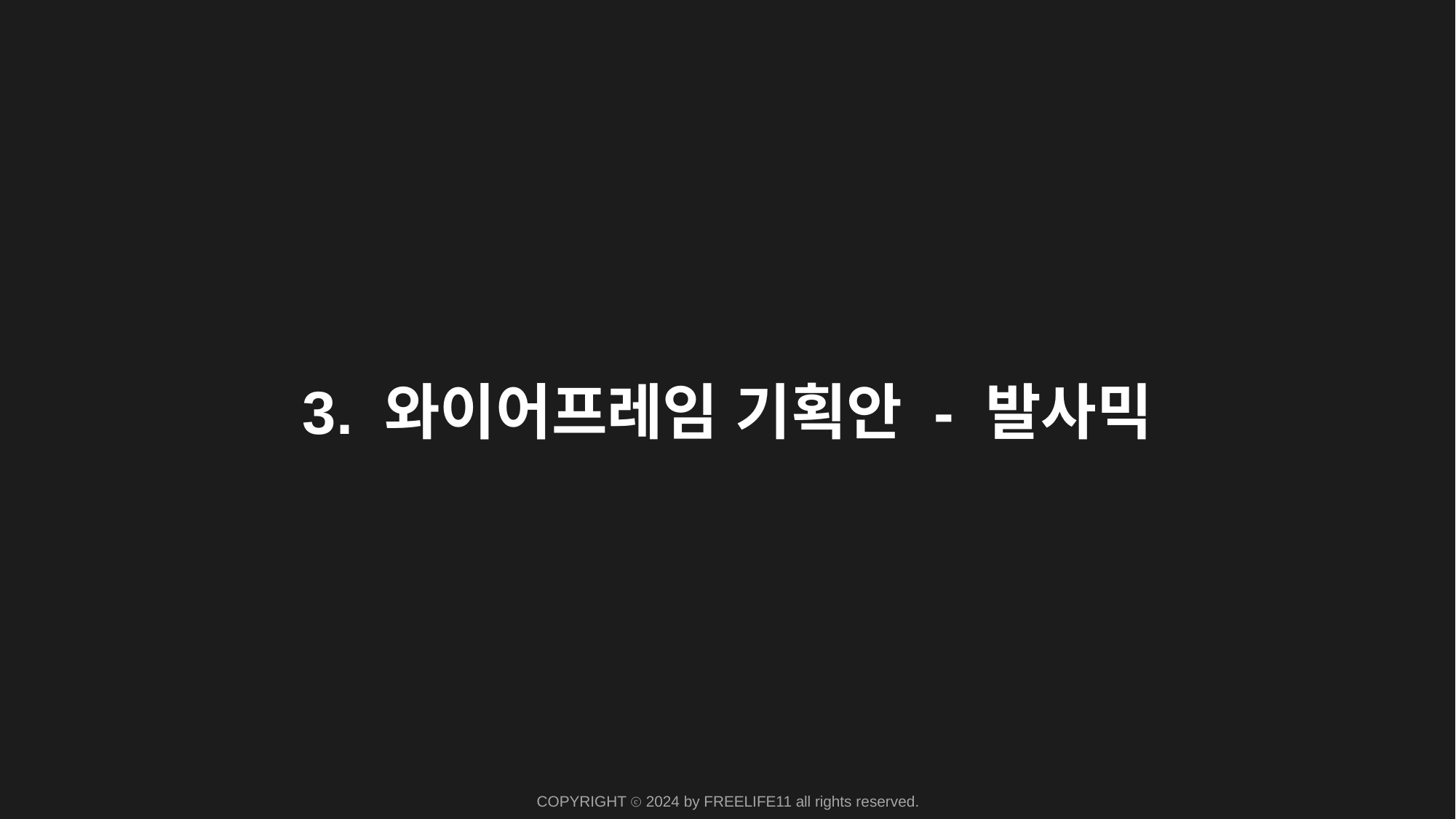

3. 와이어프레임 기획안 - 발사믹
COPYRIGHT ⓒ 2024 by FREELIFE11 all rights reserved.